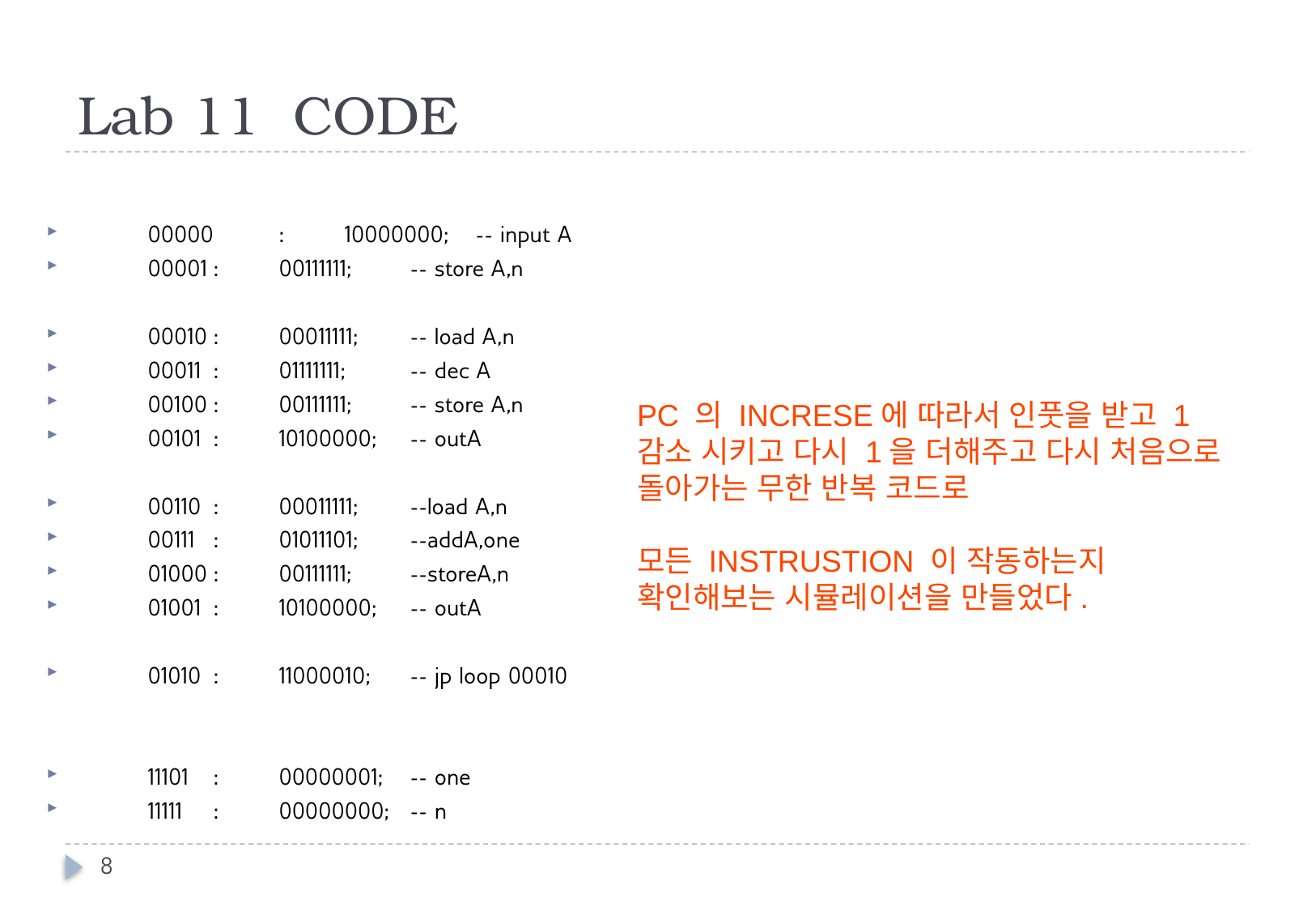

# Lab 11  CODE

	00000	:	10000000;	-- input A
	00001	:	00111111;	-- store A,n

	00010	:	00011111;	-- load A,n
	00011	:	01111111;	-- dec A
	00100	:	00111111;	-- store A,n
	00101	:	10100000;	-- outA

	00110	:	00011111;	--load A,n
	00111	: 	01011101;	--addA,one
	01000	:	00111111;	--storeA,n
	01001	:	10100000;	-- outA

	01010	:	11000010;	-- jp loop 00010

	11101	:	00000001;	-- one
	11111	:	00000000;	-- n
PC 의 INCRESE에 따라서 인풋을 받고 1감소 시키고 다시 1을 더해주고 다시 처음으로 돌아가는 무한 반복 코드로

모든 INSTRUSTION 이 작동하는지 확인해보는 시뮬레이션을 만들었다.
8